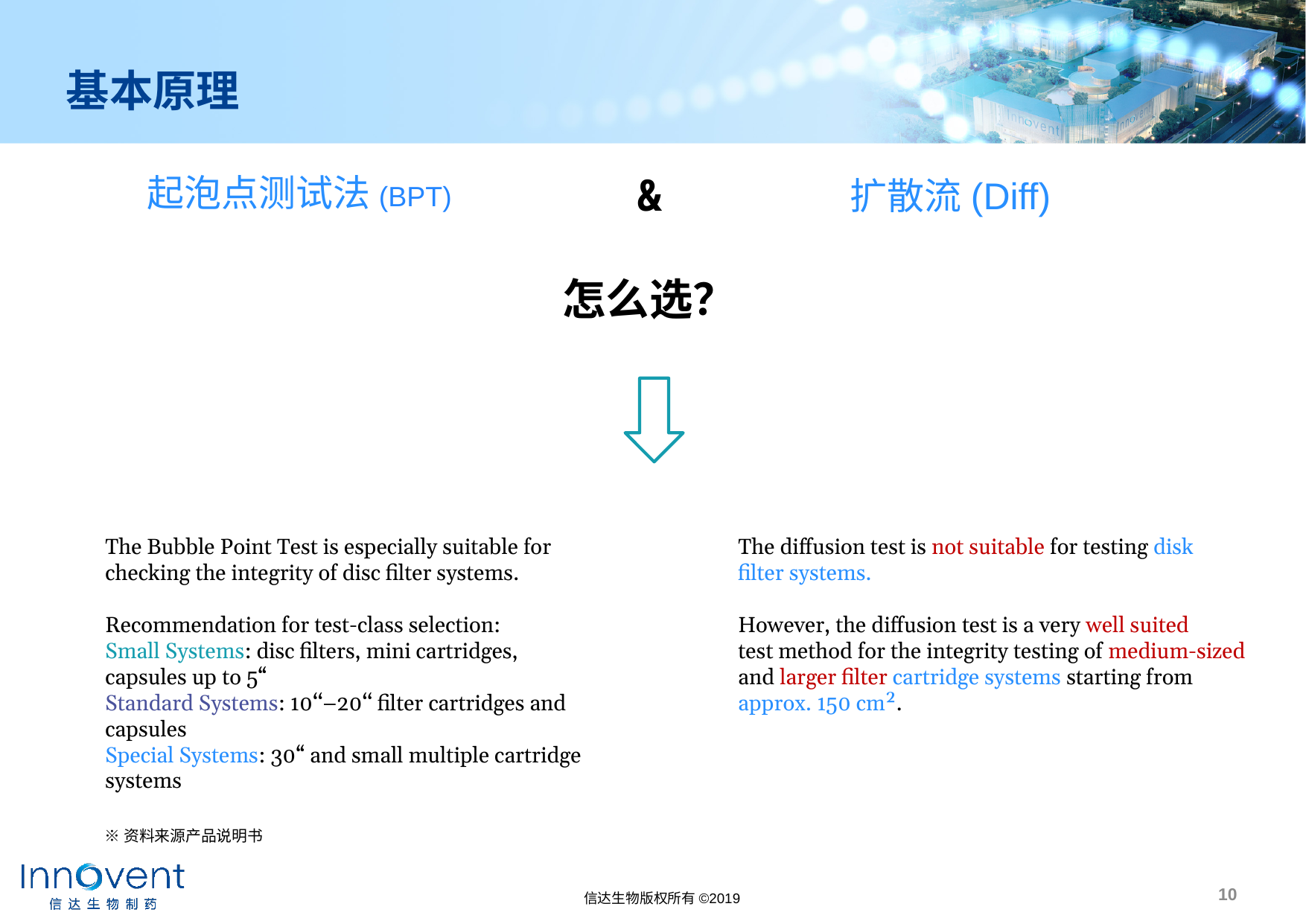

# 基本原理
&
起泡点测试法(BPT)
扩散流(Diff)
怎么选？

The Bubble Point Test is especially suitable for checking the integrity of disc filter systems.

Recommendation for test-class selection:
Small Systems: disc filters, mini cartridges, capsules up to 5“
Standard Systems: 10‘‘–20‘‘ filter cartridges and capsules
Special Systems: 30“ and small multiple cartridge systems
The diffusion test is not suitable for testing disk
filter systems.

However, the diffusion test is a very well suited
test method for the integrity testing of medium-sized
and larger filter cartridge systems starting from
approx. 150 cm².
※资料来源产品说明书